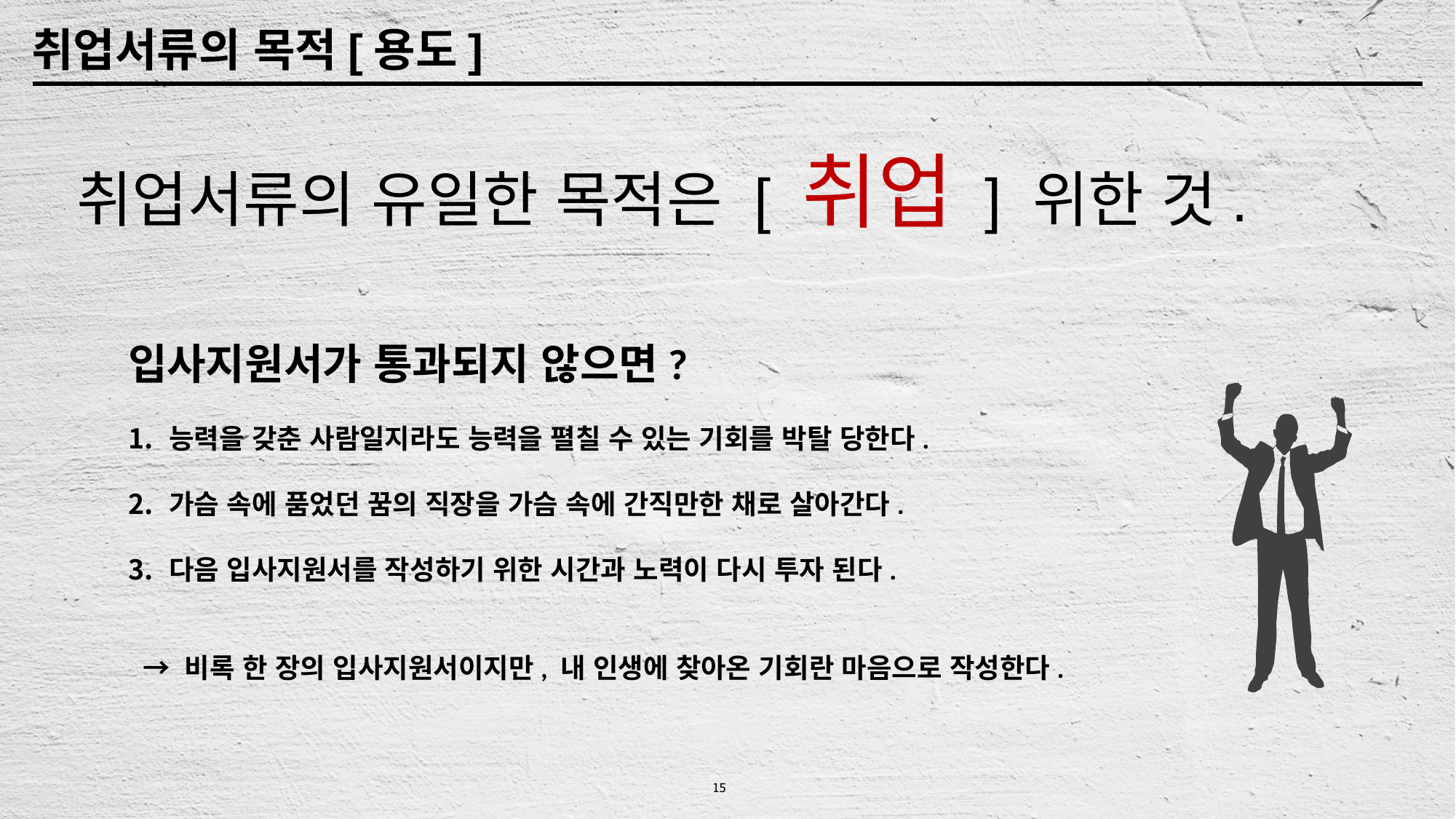

취업서류의 목적[용도]
취업서류의 유일한 목적은 [ 취업 ] 위한 것.
입사지원서가 통과되지 않으면?

능력을 갖춘 사람일지라도 능력을 펼칠 수 있는 기회를 박탈 당한다.

가슴 속에 품었던 꿈의 직장을 가슴 속에 간직만한 채로 살아간다.

다음 입사지원서를 작성하기 위한 시간과 노력이 다시 투자 된다.

  → 비록 한 장의 입사지원서이지만, 내 인생에 찾아온 기회란 마음으로 작성한다.

15